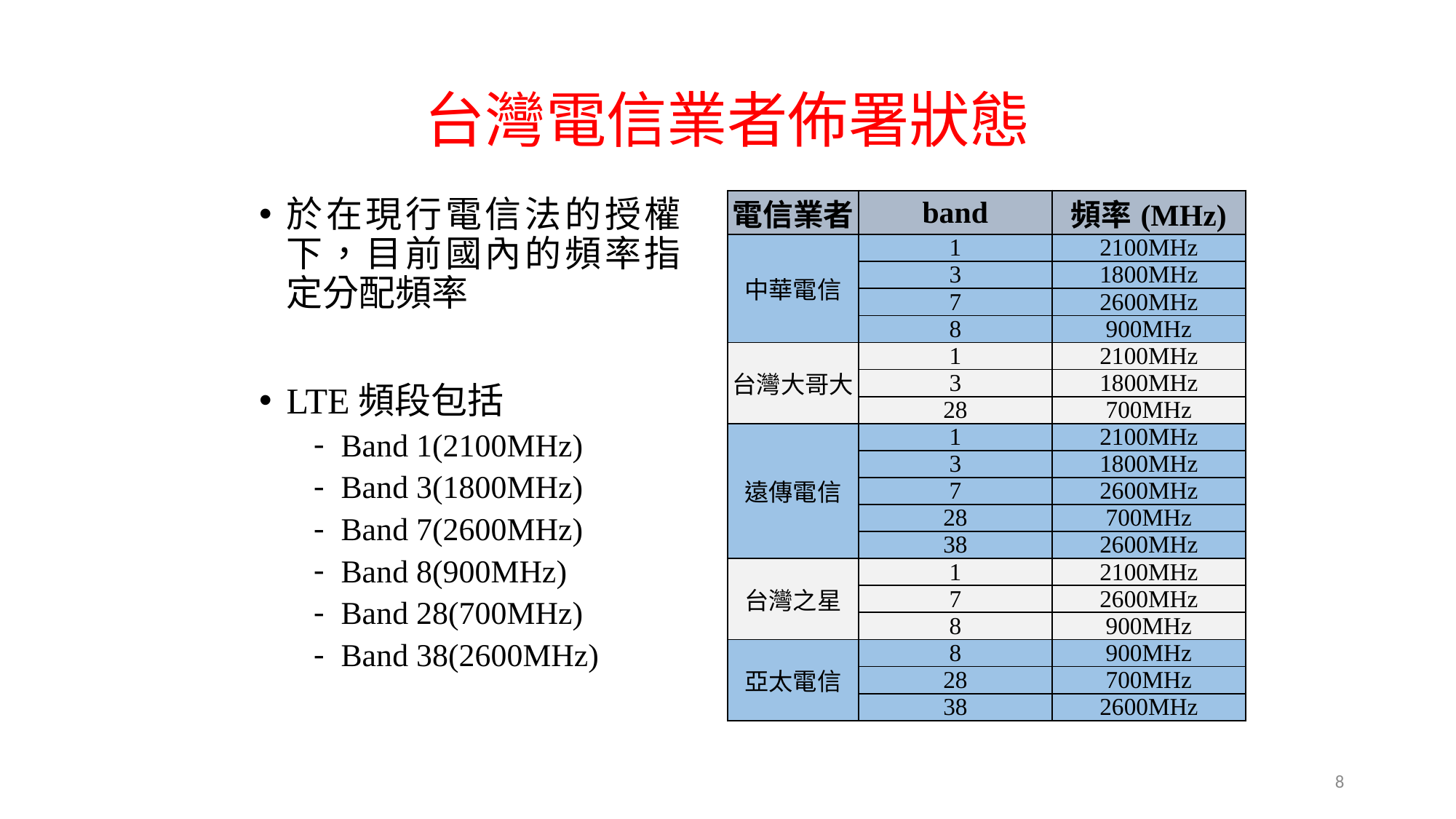

# 台灣電信業者佈署狀態
| 電信業者 | band | 頻率(MHz) |
| --- | --- | --- |
| 中華電信 | 1 | 2100MHz |
|  | 3 | 1800MHz |
|  | 7 | 2600MHz |
|  | 8 | 900MHz |
| 台灣大哥大 | 1 | 2100MHz |
|  | 3 | 1800MHz |
|  | 28 | 700MHz |
| 遠傳電信 | 1 | 2100MHz |
|  | 3 | 1800MHz |
|  | 7 | 2600MHz |
|  | 28 | 700MHz |
|  | 38 | 2600MHz |
| 台灣之星 | 1 | 2100MHz |
|  | 7 | 2600MHz |
|  | 8 | 900MHz |
| 亞太電信 | 8 | 900MHz |
|  | 28 | 700MHz |
|  | 38 | 2600MHz |
於在現行電信法的授權下，目前國內的頻率指定分配頻率

LTE頻段包括
Band 1(2100MHz)
Band 3(1800MHz)
Band 7(2600MHz)
Band 8(900MHz)
Band 28(700MHz)
Band 38(2600MHz)
8